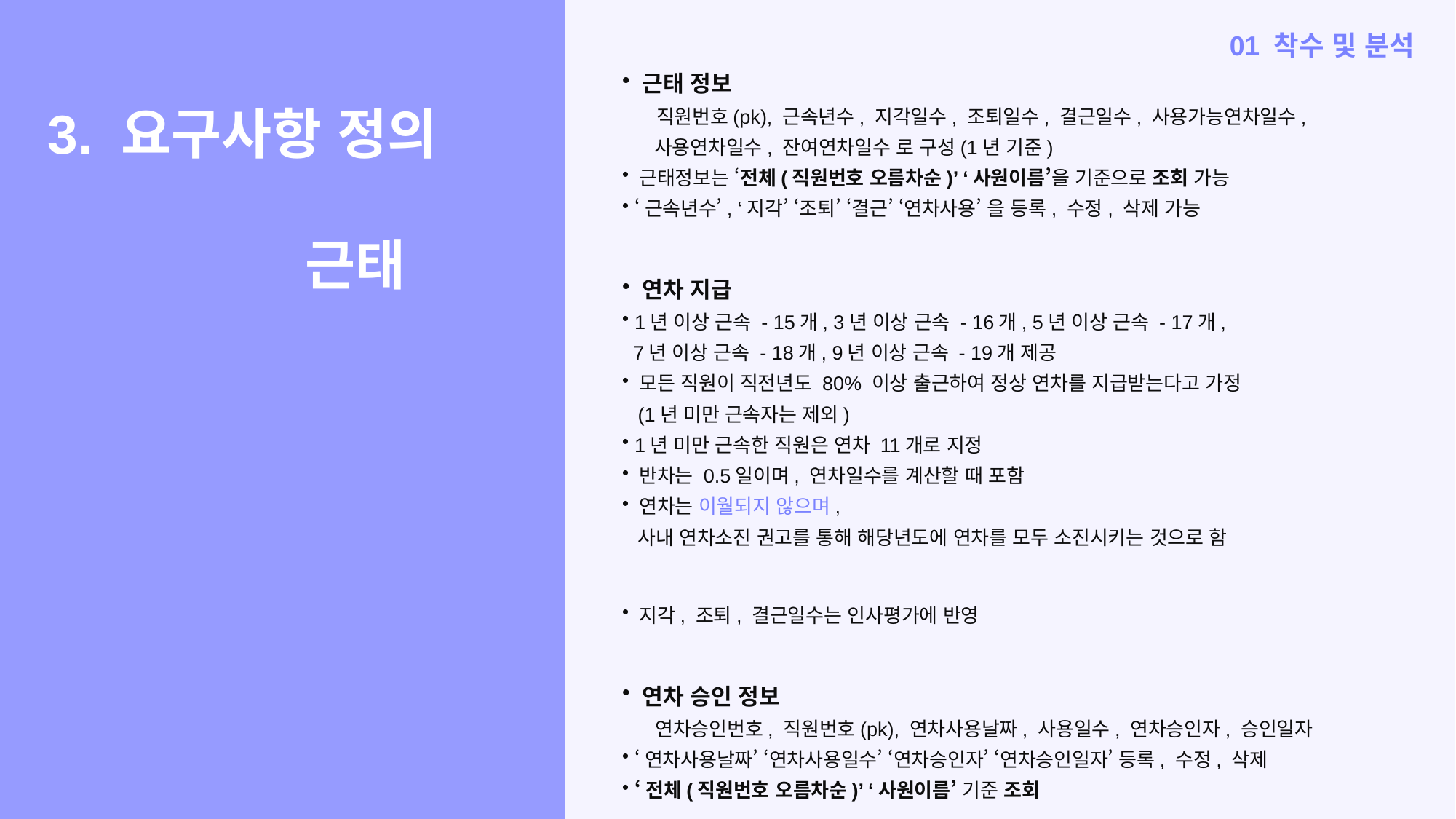

01 착수 및 분석
 근태 정보
직원번호(pk), 근속년수, 지각일수, 조퇴일수, 결근일수, 사용가능연차일수,
     사용연차일수, 잔여연차일수 로 구성(1년 기준)
 근태정보는 ‘전체(직원번호 오름차순)’ ‘사원이름’을 기준으로 조회 가능
 ‘근속년수’, ‘지각’ ‘조퇴’ ‘결근’ ‘연차사용’ 을 등록, 수정, 삭제 가능

 연차 지급
 1년 이상 근속 - 15개, 3년 이상 근속 - 16개, 5년 이상 근속 - 17개,
  7년 이상 근속 - 18개, 9년 이상 근속 - 19개 제공
 모든 직원이 직전년도 80% 이상 출근하여 정상 연차를 지급받는다고 가정
  (1년 미만 근속자는 제외)
 1년 미만 근속한 직원은 연차 11개로 지정
 반차는 0.5일이며, 연차일수를 계산할 때 포함
 연차는 이월되지 않으며,
  사내 연차소진 권고를 통해 해당년도에 연차를 모두 소진시키는 것으로 함

 지각, 조퇴, 결근일수는 인사평가에 반영

 연차 승인 정보
      연차승인번호, 직원번호(pk), 연차사용날짜, 사용일수, 연차승인자, 승인일자
 ‘연차사용날짜’ ‘연차사용일수’ ‘연차승인자’ ‘연차승인일자’ 등록, 수정, 삭제
 ‘전체(직원번호 오름차순)’ ‘사원이름’ 기준 조회
3. 요구사항 정의

                근태